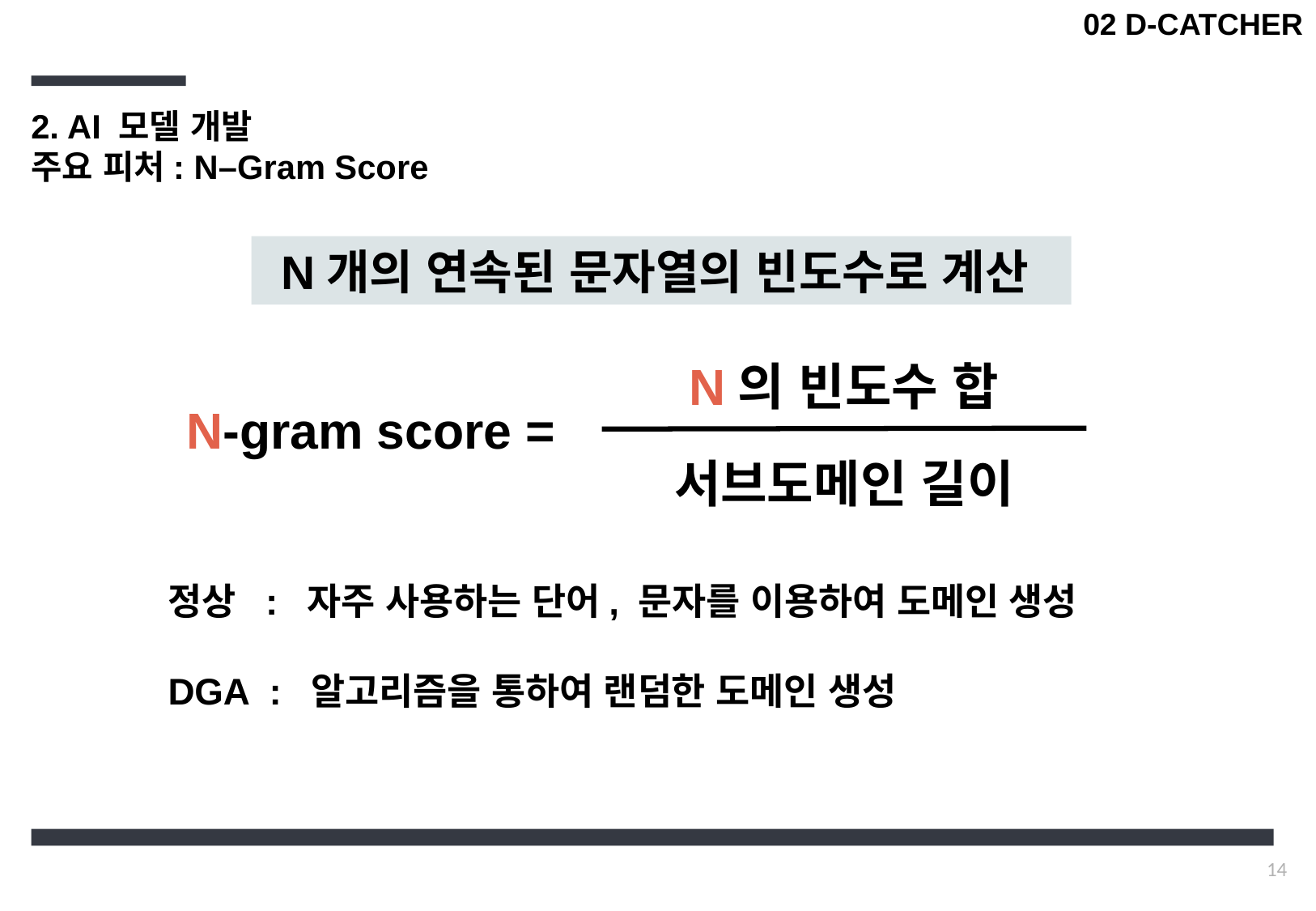

02 D-CATCHER

2. AI 모델 개발
주요 피처: N–Gram Score
N개의 연속된 문자열의 빈도수로 계산
N의 빈도수 합
N-gram score =
서브도메인 길이
정상  :  자주 사용하는 단어, 문자를 이용하여 도메인 생성

DGA  :  알고리즘을 통하여 랜덤한 도메인 생성

14